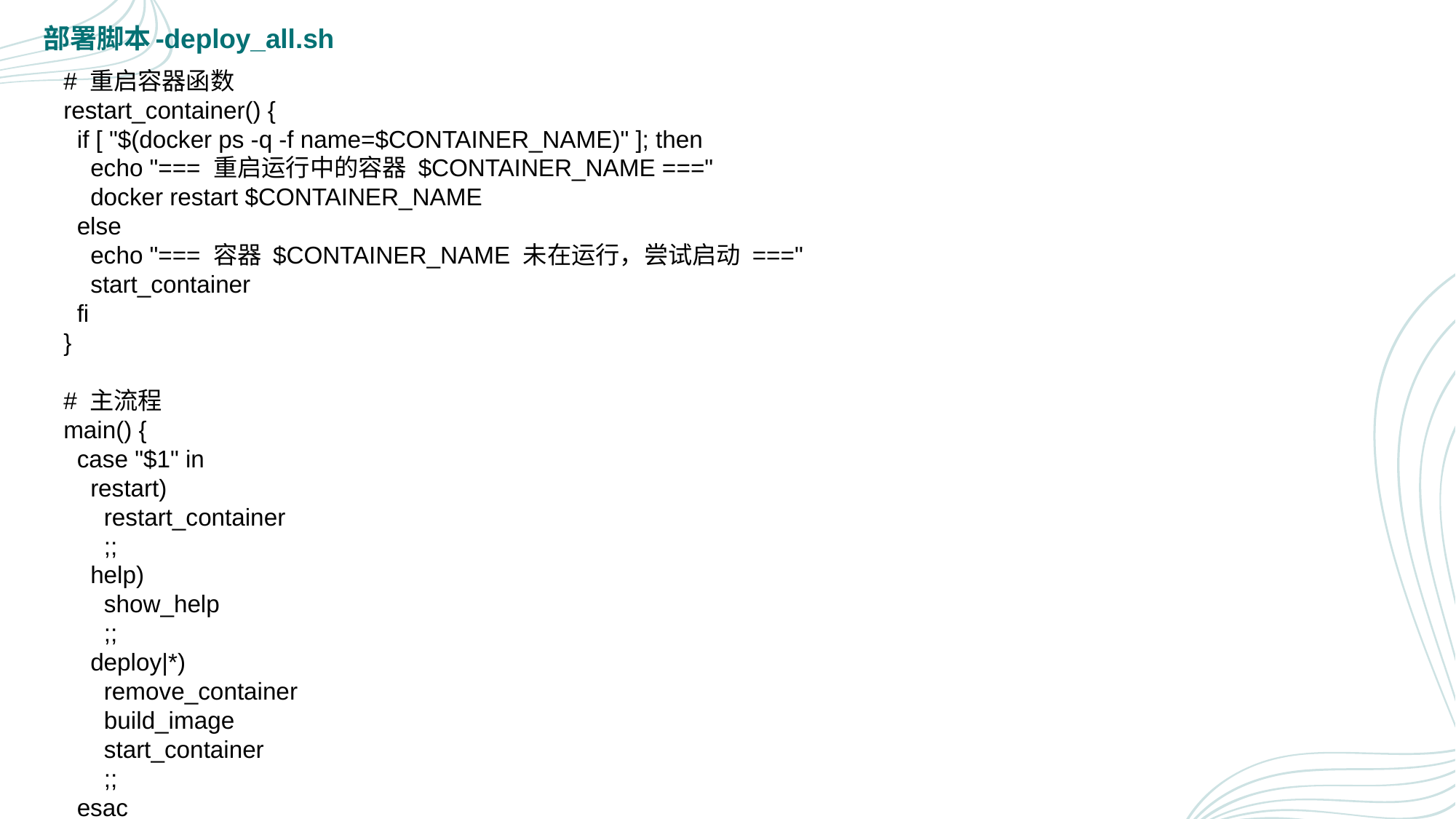

部署脚本-deploy_all.sh
# 重启容器函数
restart_container() {
  if [ "$(docker ps -q -f name=$CONTAINER_NAME)" ]; then
    echo "=== 重启运行中的容器 $CONTAINER_NAME ==="
    docker restart $CONTAINER_NAME
  else
    echo "=== 容器 $CONTAINER_NAME 未在运行，尝试启动 ==="
    start_container
  fi
}

# 主流程
main() {
  case "$1" in
    restart)
      restart_container
      ;;
    help)
      show_help
      ;;
    deploy|*)
      remove_container
      build_image
      start_container
      ;;
  esac